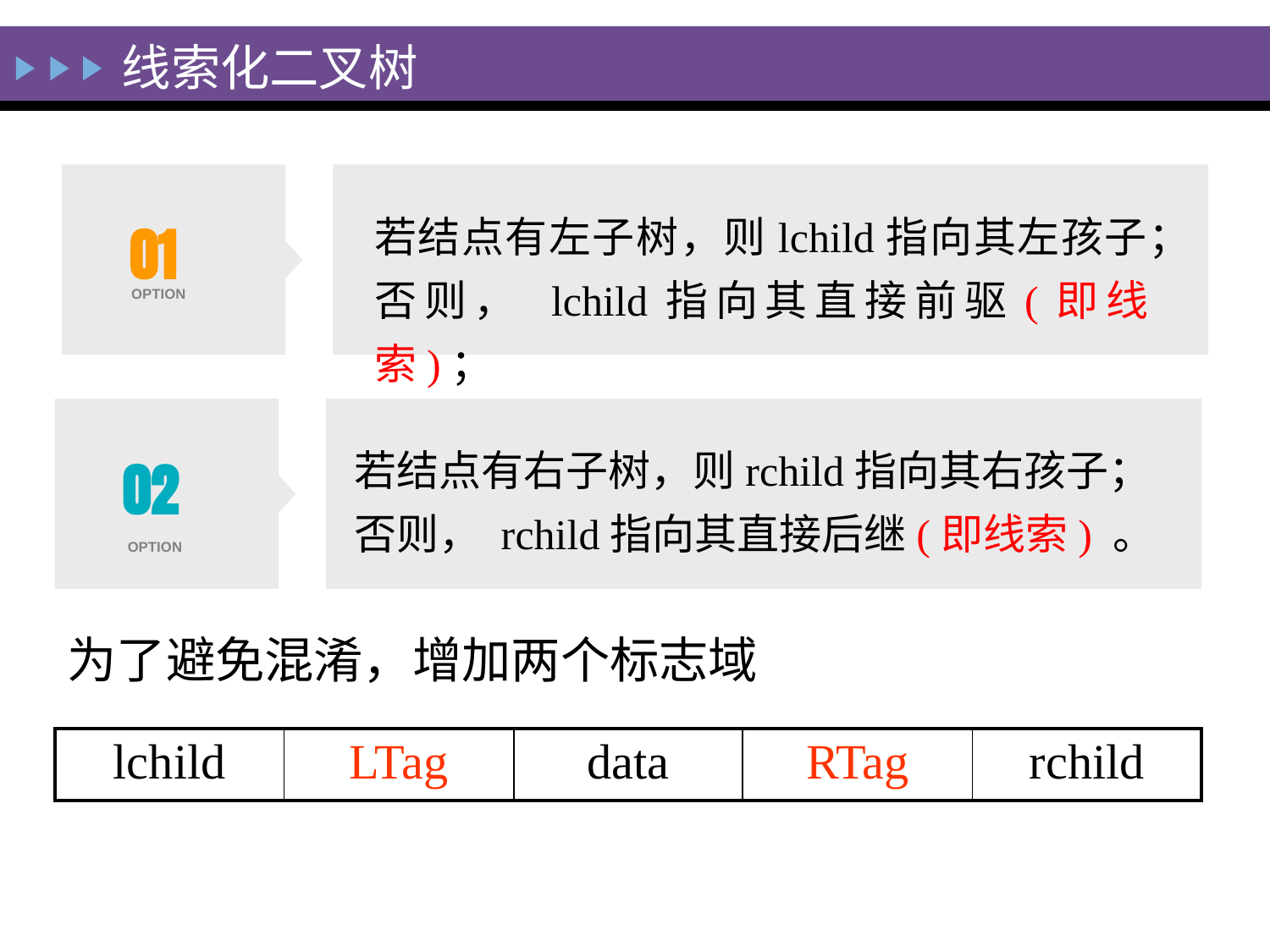

线索化二叉树

若结点有左子树，则lchild指向其左孩子；
否则， lchild指向其直接前驱(即线索)；

01
OPTION

若结点有右子树，则rchild指向其右孩子；
否则， rchild指向其直接后继(即线索) 。

02
OPTION
为了避免混淆，增加两个标志域
| lchild | LTag | data | RTag | rchild |
| --- | --- | --- | --- | --- |